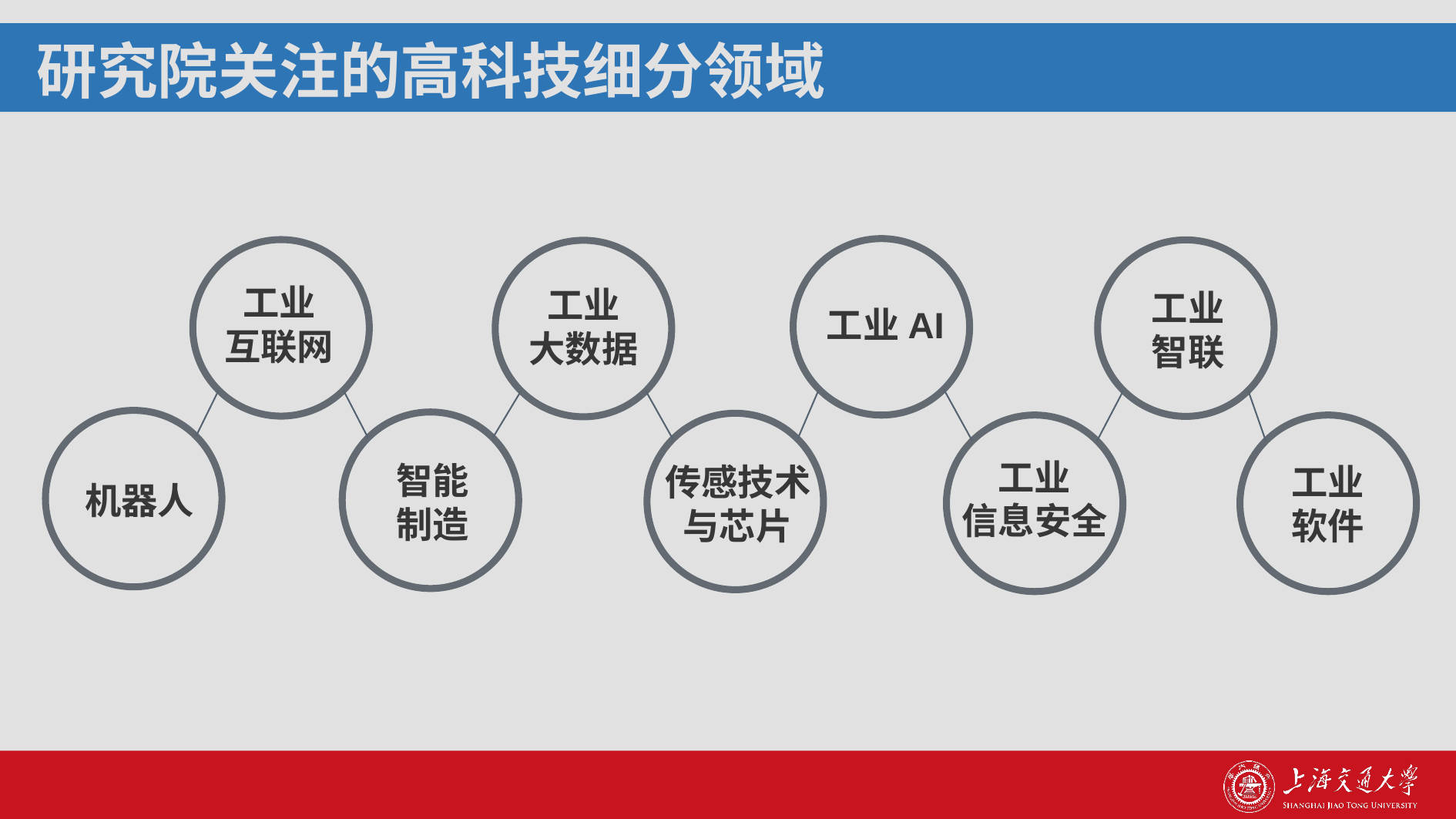

研究院关注的高科技细分领域

工业AI

工业
互联网

工业
智联

工业
大数据

机器人

智能
制造

传感技术
与芯片

工业
软件

工业
信息安全